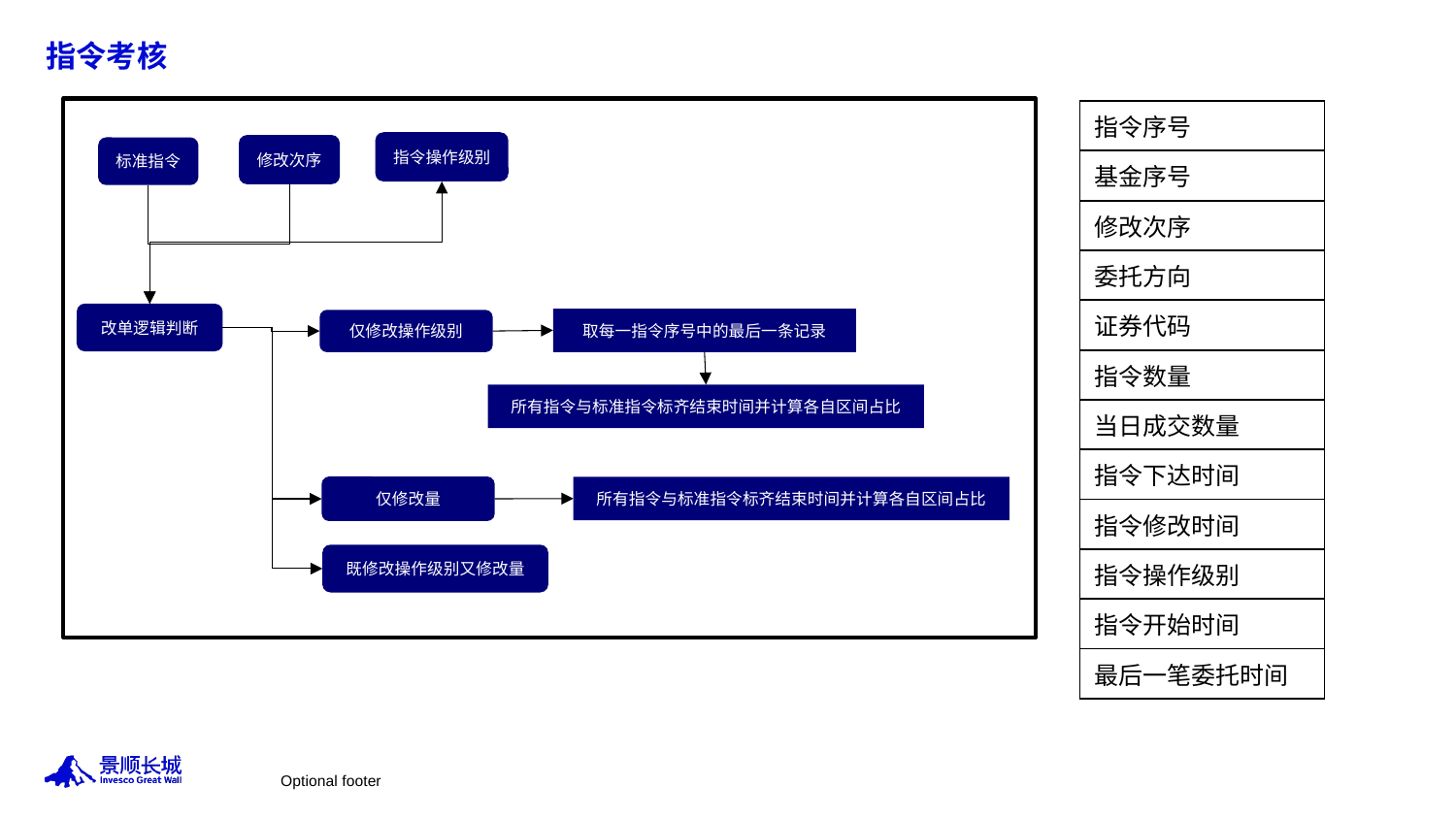

# 指令考核

| 指令序号 |
| --- |
| 基金序号 |
| 修改次序 |
| 委托方向 |
| 证券代码 |
| 指令数量 |
| 当日成交数量 |
| 指令下达时间 |
| 指令修改时间 |
| 指令操作级别 |
| 指令开始时间 |
| 最后一笔委托时间 |
指令操作级别
修改次序
标准指令
改单逻辑判断
取每一指令序号中的最后一条记录
仅修改操作级别
所有指令与标准指令标齐结束时间并计算各自区间占比
仅修改量
所有指令与标准指令标齐结束时间并计算各自区间占比
既修改操作级别又修改量

Optional footer
6